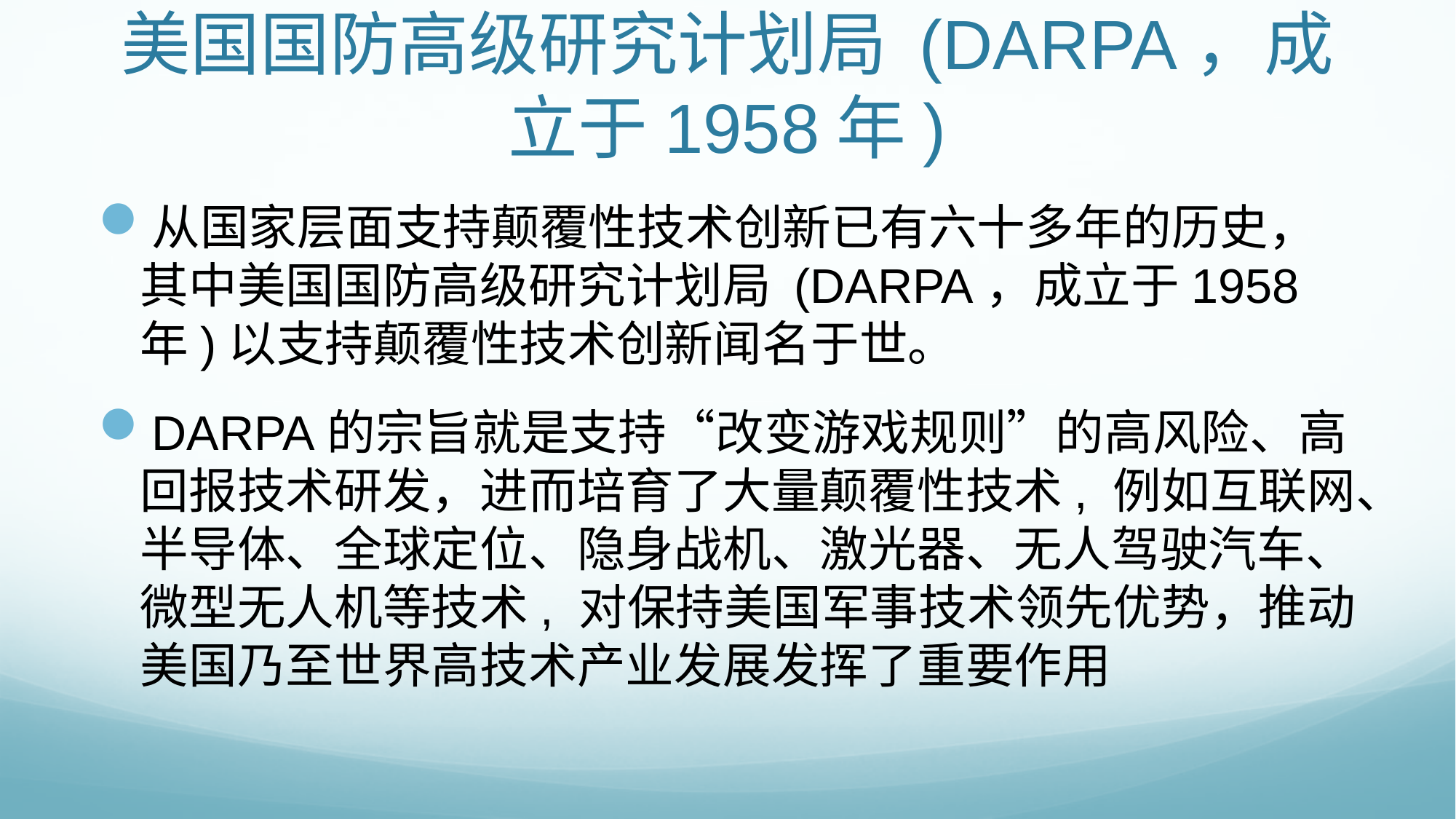

# 美国国防高级研究计划局 (DARPA，成立于1958年)
从国家层面支持颠覆性技术创新已有六十多年的历史，其中美国国防高级研究计划局 (DARPA，成立于1958年)以支持颠覆性技术创新闻名于世。
DARPA的宗旨就是支持“改变游戏规则”的高风险、高回报技术研发，进而培育了大量颠覆性技术, 例如互联网、半导体、全球定位、隐身战机、激光器、无人驾驶汽车、微型无人机等技术, 对保持美国军事技术领先优势，推动美国乃至世界高技术产业发展发挥了重要作用